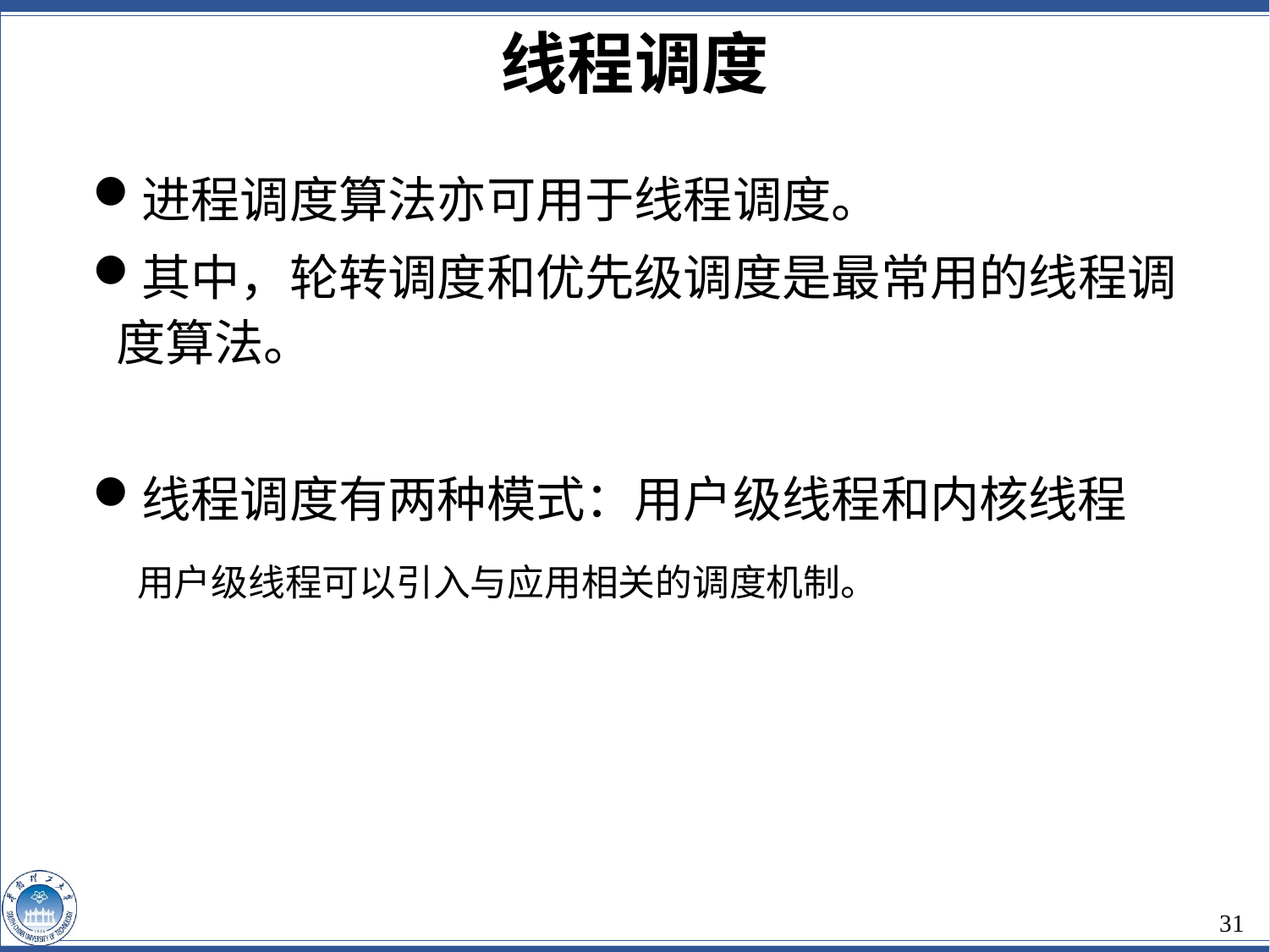

线程调度
进程调度算法亦可用于线程调度。
其中，轮转调度和优先级调度是最常用的线程调度算法。

线程调度有两种模式：用户级线程和内核线程
   用户级线程可以引入与应用相关的调度机制。
31